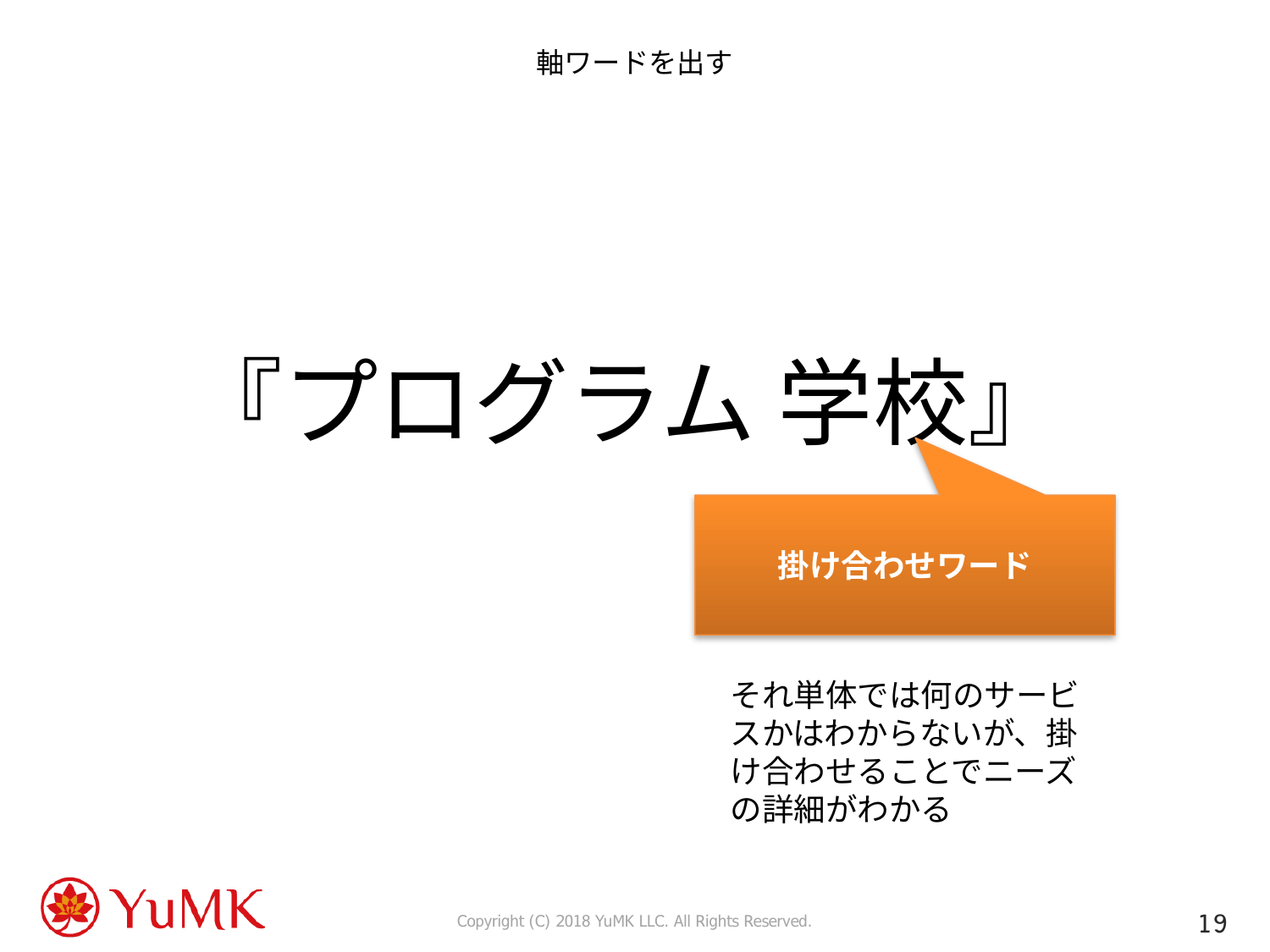

# 軸ワードを出す

『プログラム 学校』
掛け合わせワード
それ単体では何のサービスかはわからないが、掛け合わせることでニーズの詳細がわかる
19